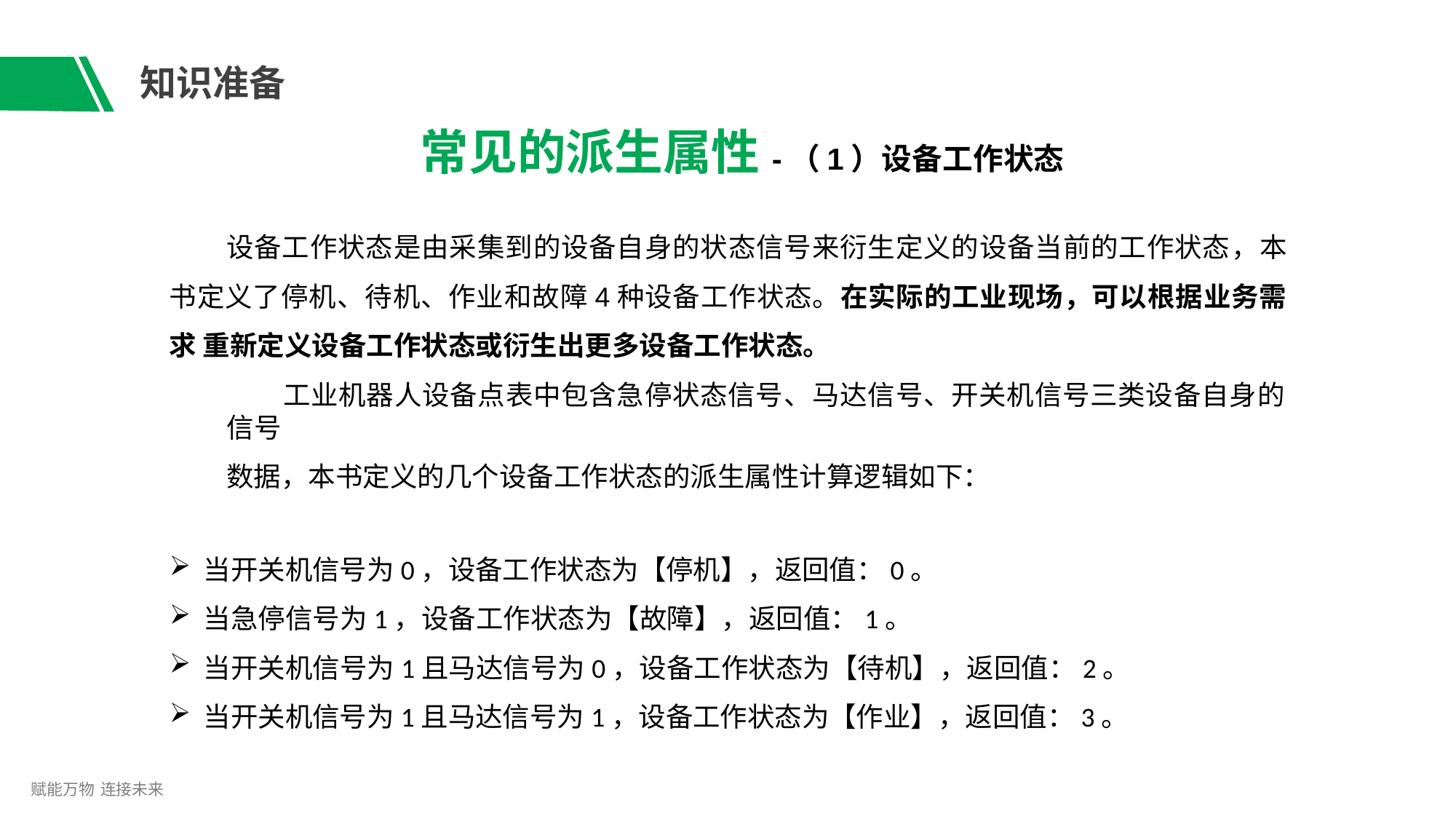

# 知识准备
常见的派生属性-（1）设备工作状态
设备工作状态是由采集到的设备自身的状态信号来衍生定义的设备当前的工作状态，本 书定义了停机、待机、作业和故障4种设备工作状态。在实际的工业现场，可以根据业务需求 重新定义设备工作状态或衍生出更多设备工作状态。
工业机器人设备点表中包含急停状态信号、马达信号、开关机信号三类设备自身的信号
数据，本书定义的几个设备工作状态的派生属性计算逻辑如下：

当开关机信号为0，设备工作状态为【停机】，返回值：0。
当急停信号为1，设备工作状态为【故障】，返回值：1。
当开关机信号为1且马达信号为0，设备工作状态为【待机】，返回值：2。
当开关机信号为1且马达信号为1，设备工作状态为【作业】，返回值：3。
赋能万物 连接未来